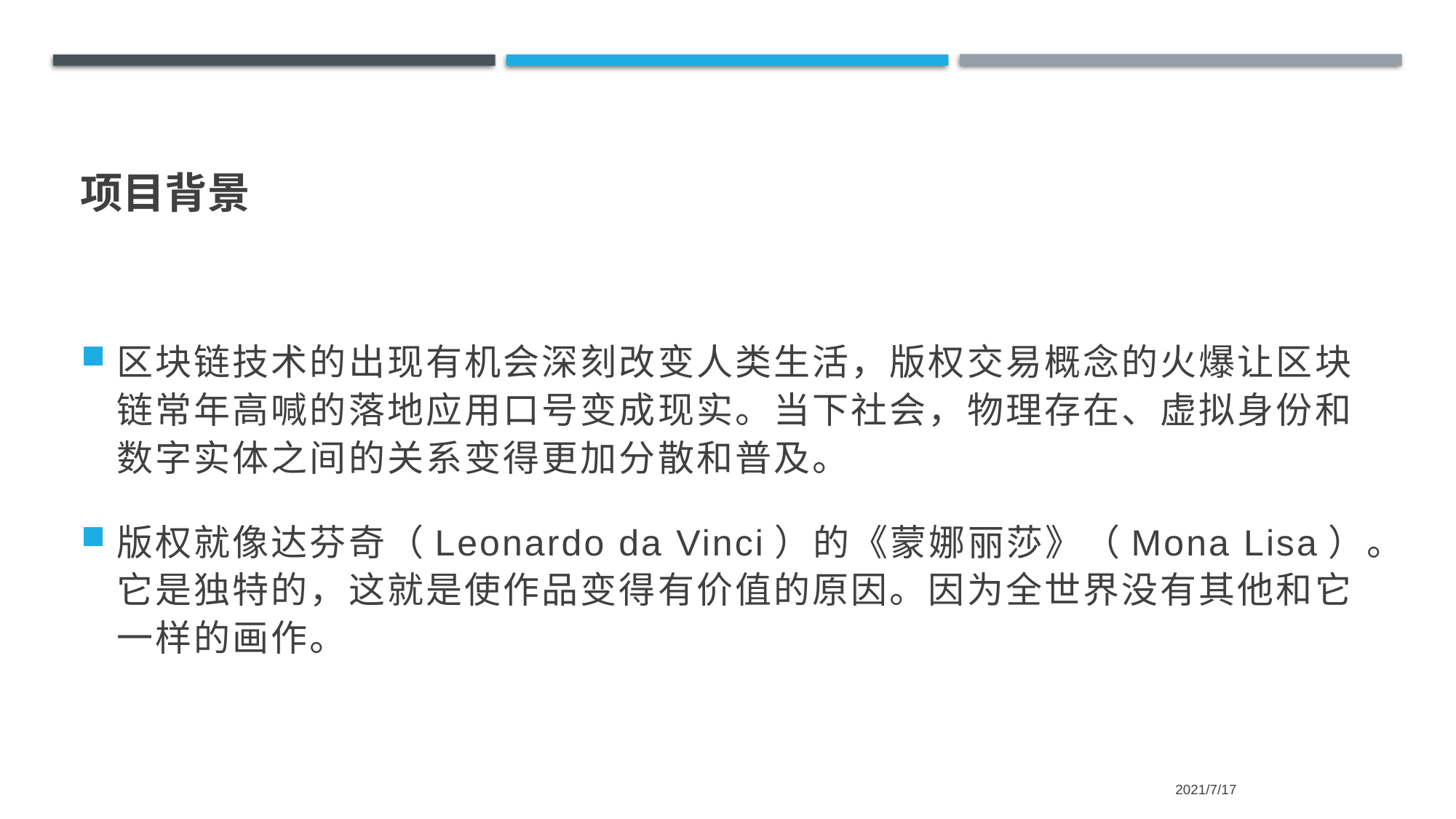

# 项目背景
区块链技术的出现有机会深刻改变人类生活，版权交易概念的火爆让区块链常年高喊的落地应用口号变成现实。当下社会，物理存在、虚拟身份和数字实体之间的关系变得更加分散和普及。
版权就像达芬奇（Leonardo da Vinci）的《蒙娜丽莎》（Mona Lisa）。它是独特的，这就是使作品变得有价值的原因。因为全世界没有其他和它一样的画作。
2021/7/17